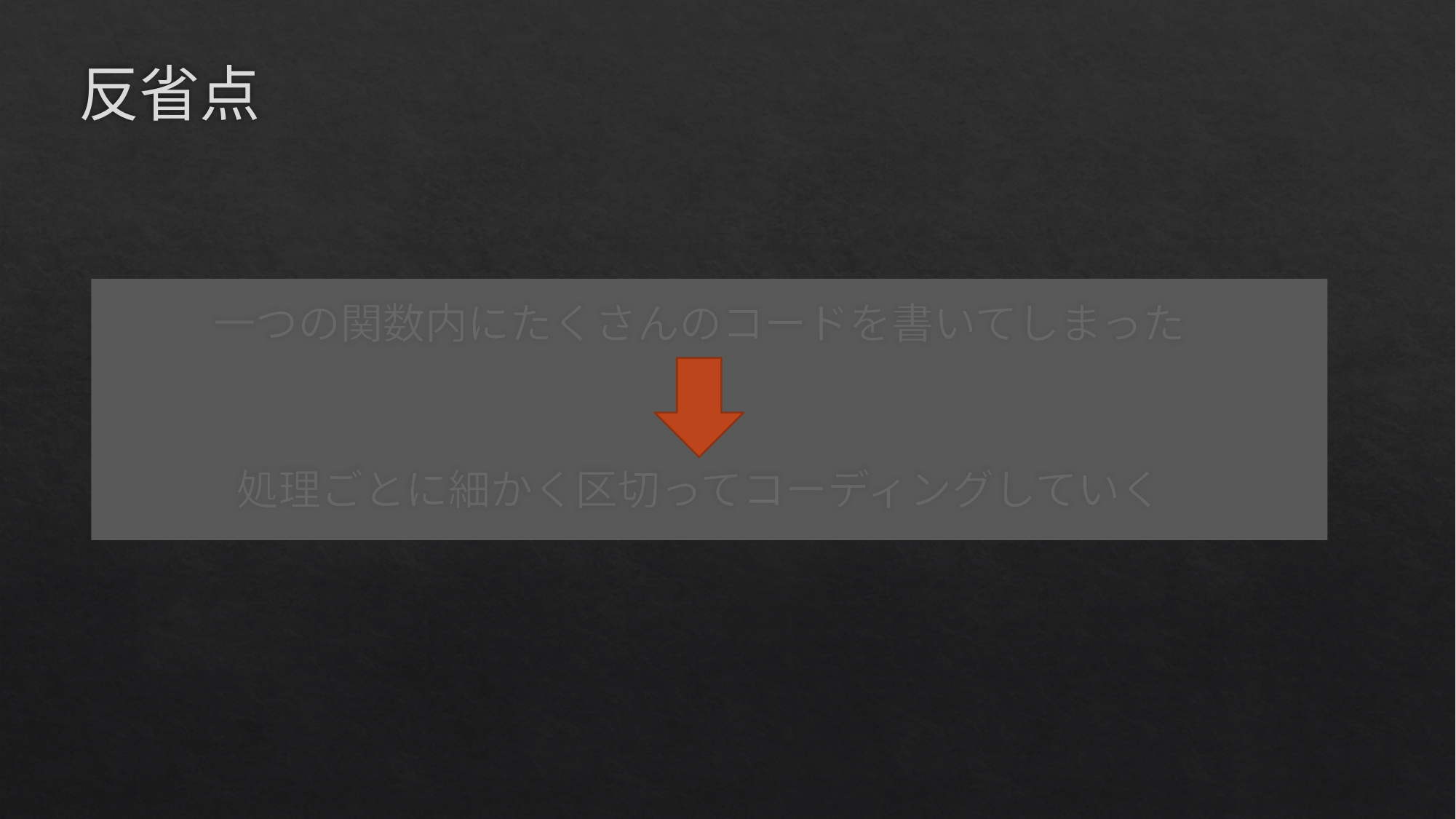

# 反省点

一つの関数内にたくさんのコードを書いてしまった

処理ごとに細かく区切ってコーディングしていく